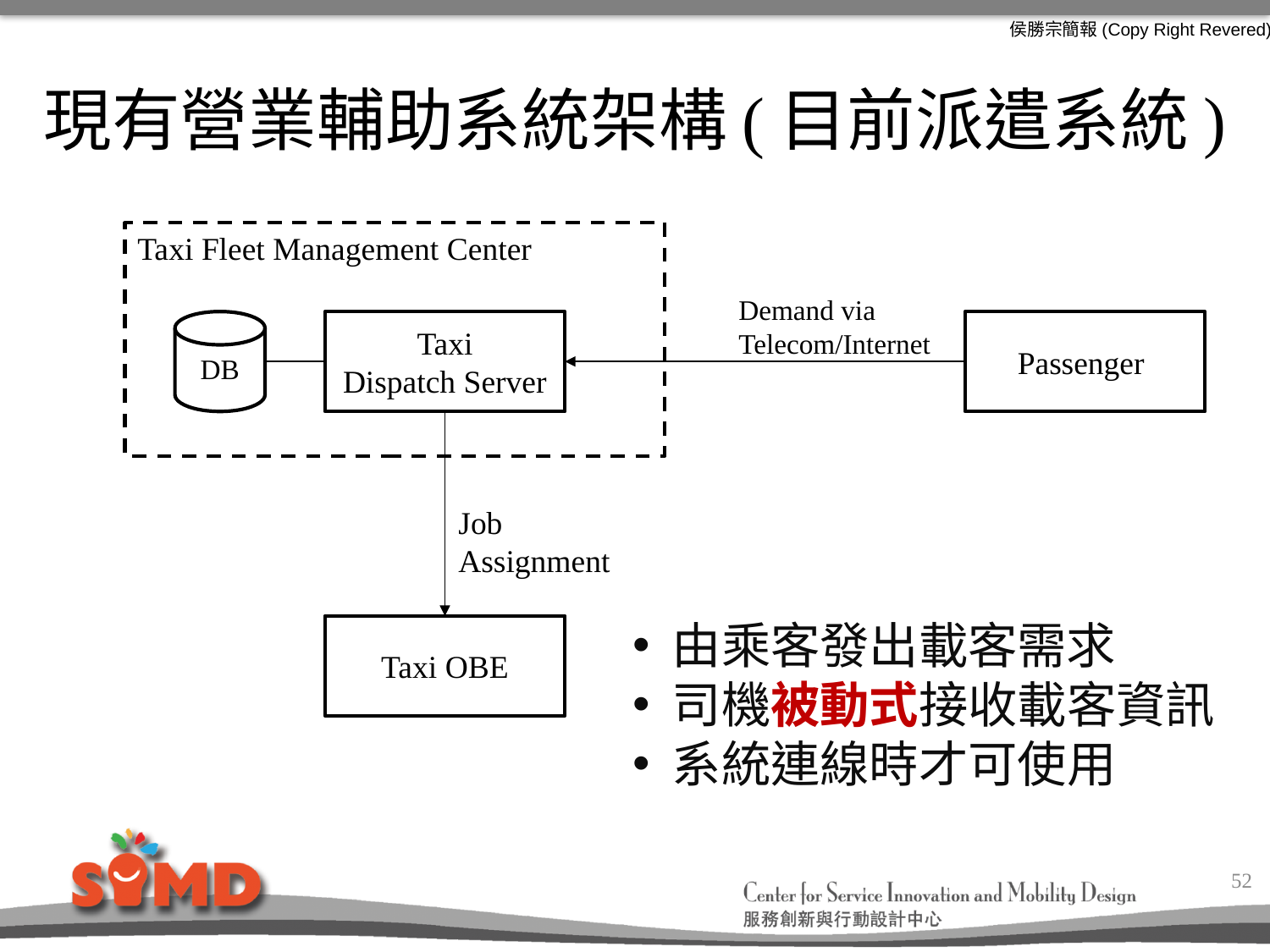

# 現有營業輔助系統架構(目前派遣系統)
Taxi Fleet Management Center
Demand via
Telecom/Internet
DB
Taxi
Dispatch Server
Passenger
Job
Assignment
Taxi OBE
由乘客發出載客需求
司機被動式接收載客資訊
系統連線時才可使用
52